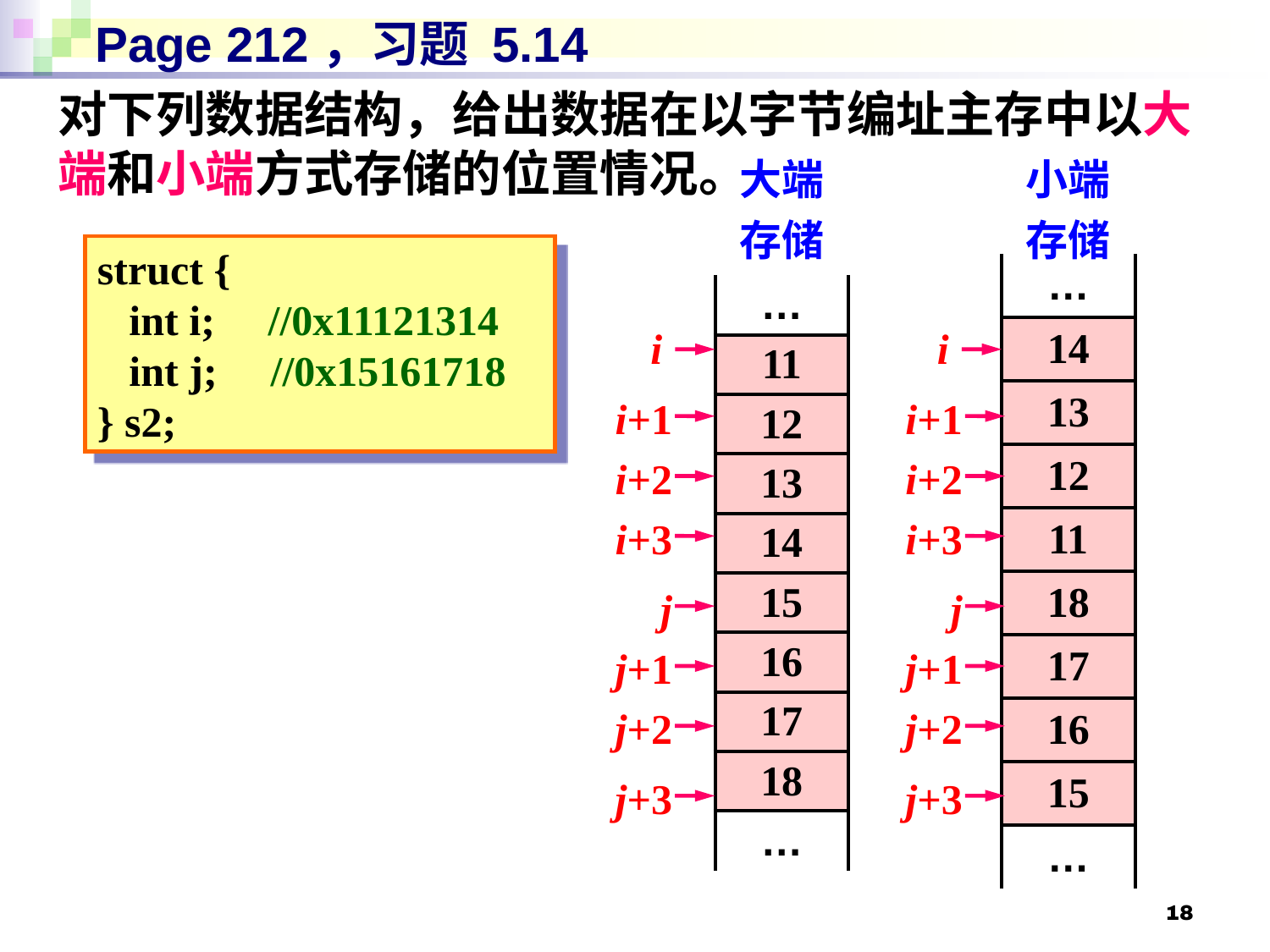

# Page 212，习题 5.14
对下列数据结构，给出数据在以字节编址主存中以大端和小端方式存储的位置情况。
| 大端存储 |
| --- |
| … |
| 11 |
| 12 |
| 13 |
| 14 |
| 15 |
| 16 |
| 17 |
| 18 |
| … |
| 小端存储 |
| --- |
| … |
| 14 |
| 13 |
| 12 |
| 11 |
| 18 |
| 17 |
| 16 |
| 15 |
| … |
struct {
   int i;     //0x11121314
   int j;     //0x15161718
} s2;
i
i

i+1
i+1

i+2
i+2

i+3
i+3

j
j

j+1
j+1

j+2
j+2

j+3
j+3

18